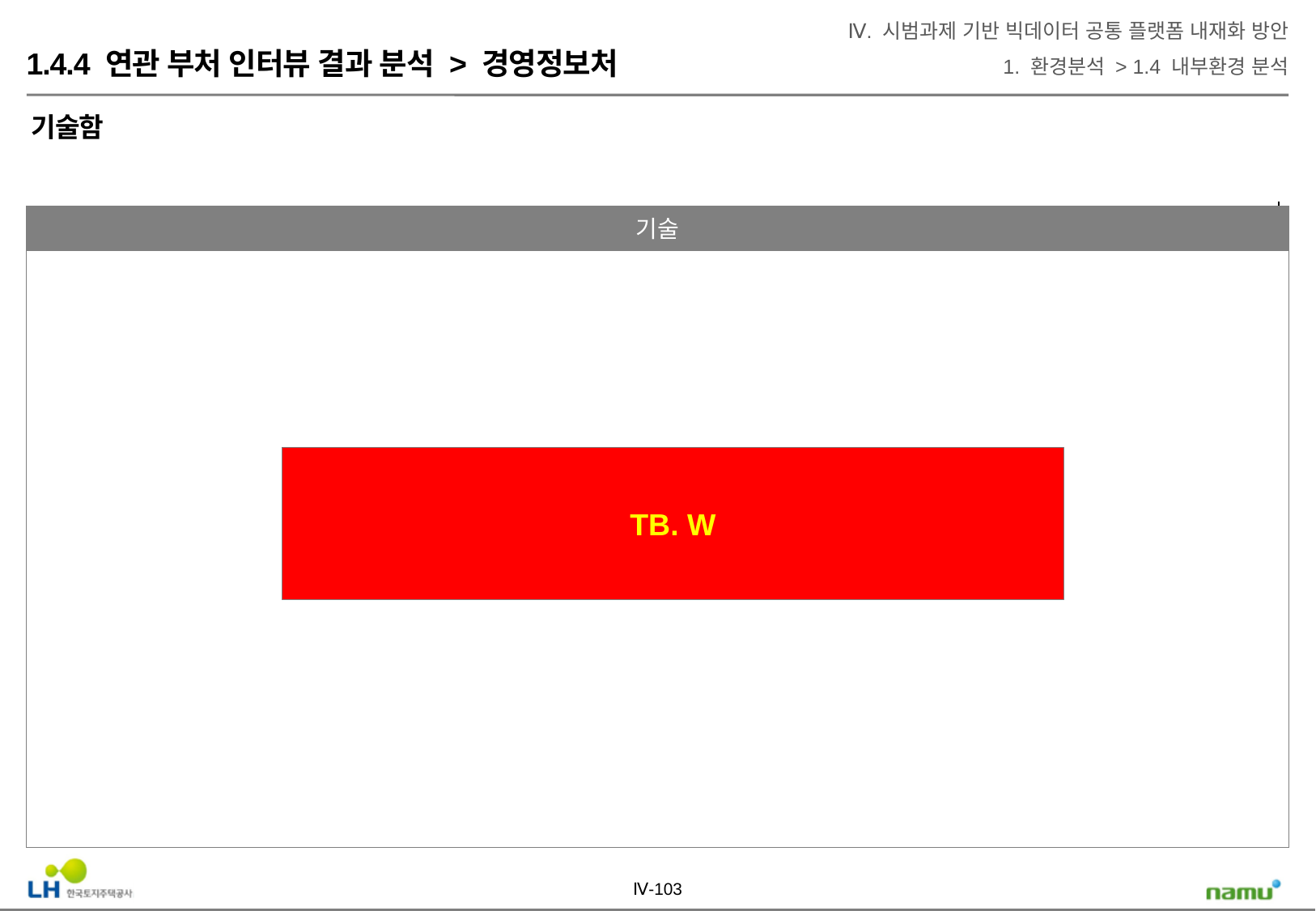

Ⅳ. 시범과제 기반 빅데이터 공통 플랫폼 내재화 방안
1. 환경분석 > 1.4 내부환경 분석
1.4.4 연관 부처 인터뷰 결과 분석 > 경영정보처
기술함
기술

TB. W